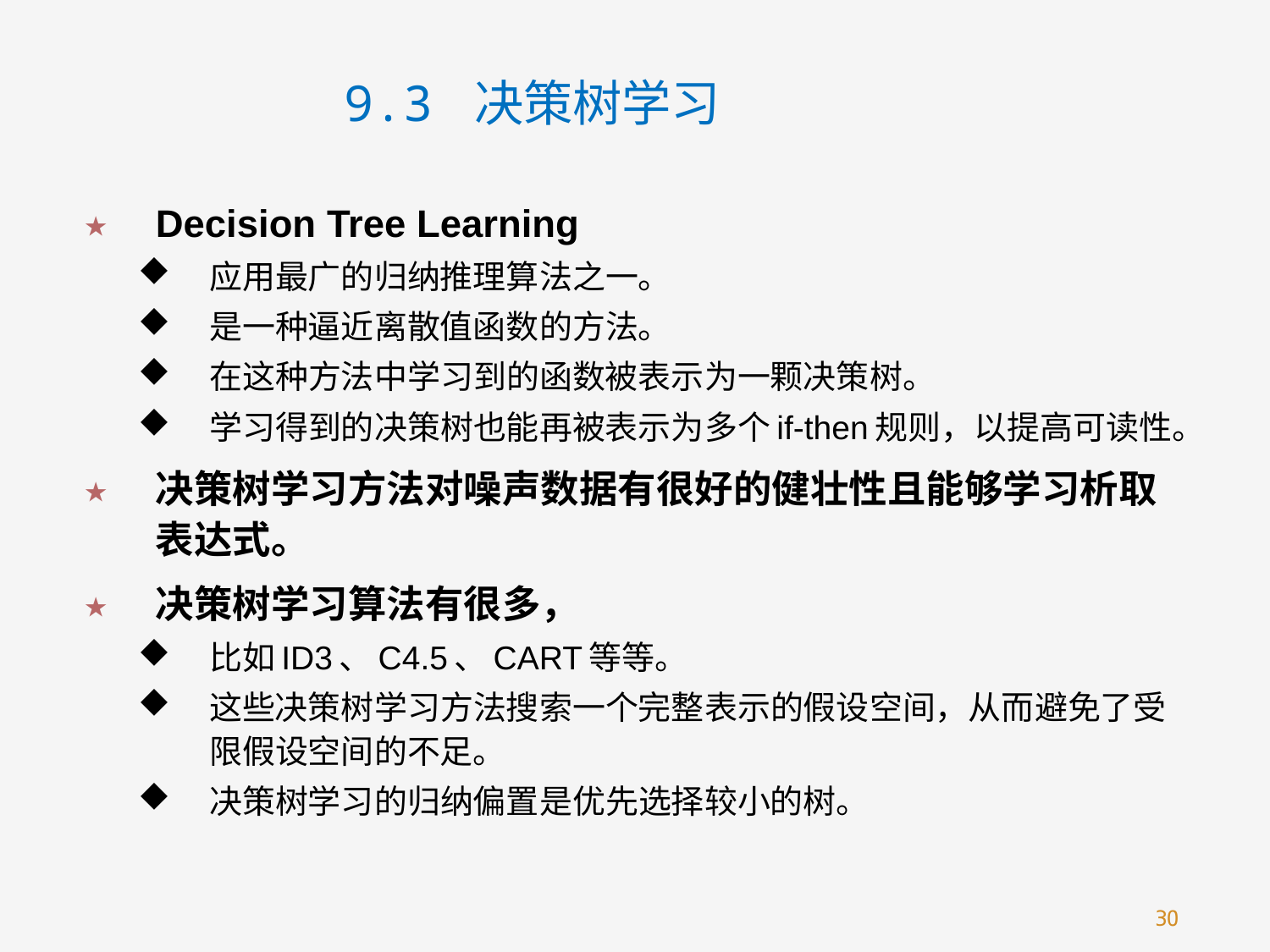

9.3 决策树学习
Decision Tree Learning
应用最广的归纳推理算法之一。
是一种逼近离散值函数的方法。
在这种方法中学习到的函数被表示为一颗决策树。
学习得到的决策树也能再被表示为多个if-then规则，以提高可读性。
决策树学习方法对噪声数据有很好的健壮性且能够学习析取表达式。
决策树学习算法有很多，
比如ID3、C4.5、CART等等。
这些决策树学习方法搜索一个完整表示的假设空间，从而避免了受限假设空间的不足。
决策树学习的归纳偏置是优先选择较小的树。
30